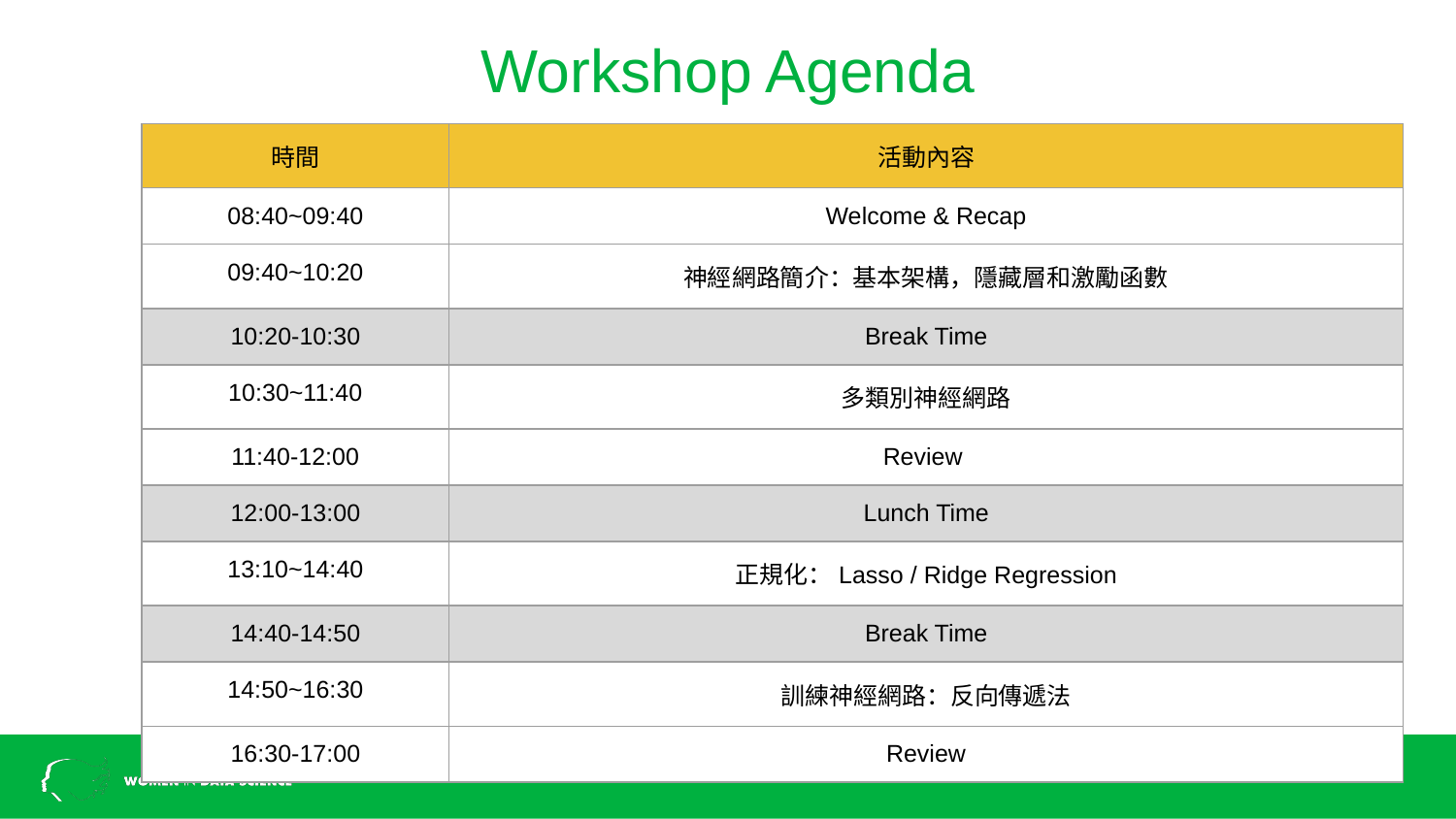

# Workshop Agenda
| 時間 | 活動內容 |
| --- | --- |
| 08:40~09:40 | Welcome & Recap |
| 09:40~10:20 | 神經網路簡介：基本架構，隱藏層和激勵函數 |
| 10:20-10:30 | Break Time |
| 10:30~11:40 | 多類別神經網路 |
| 11:40-12:00 | Review |
| 12:00-13:00 | Lunch Time |
| 13:10~14:40 | 正規化：Lasso / Ridge Regression |
| 14:40-14:50 | Break Time |
| 14:50~16:30 | 訓練神經網路：反向傳遞法 |
| 16:30-17:00 | Review |